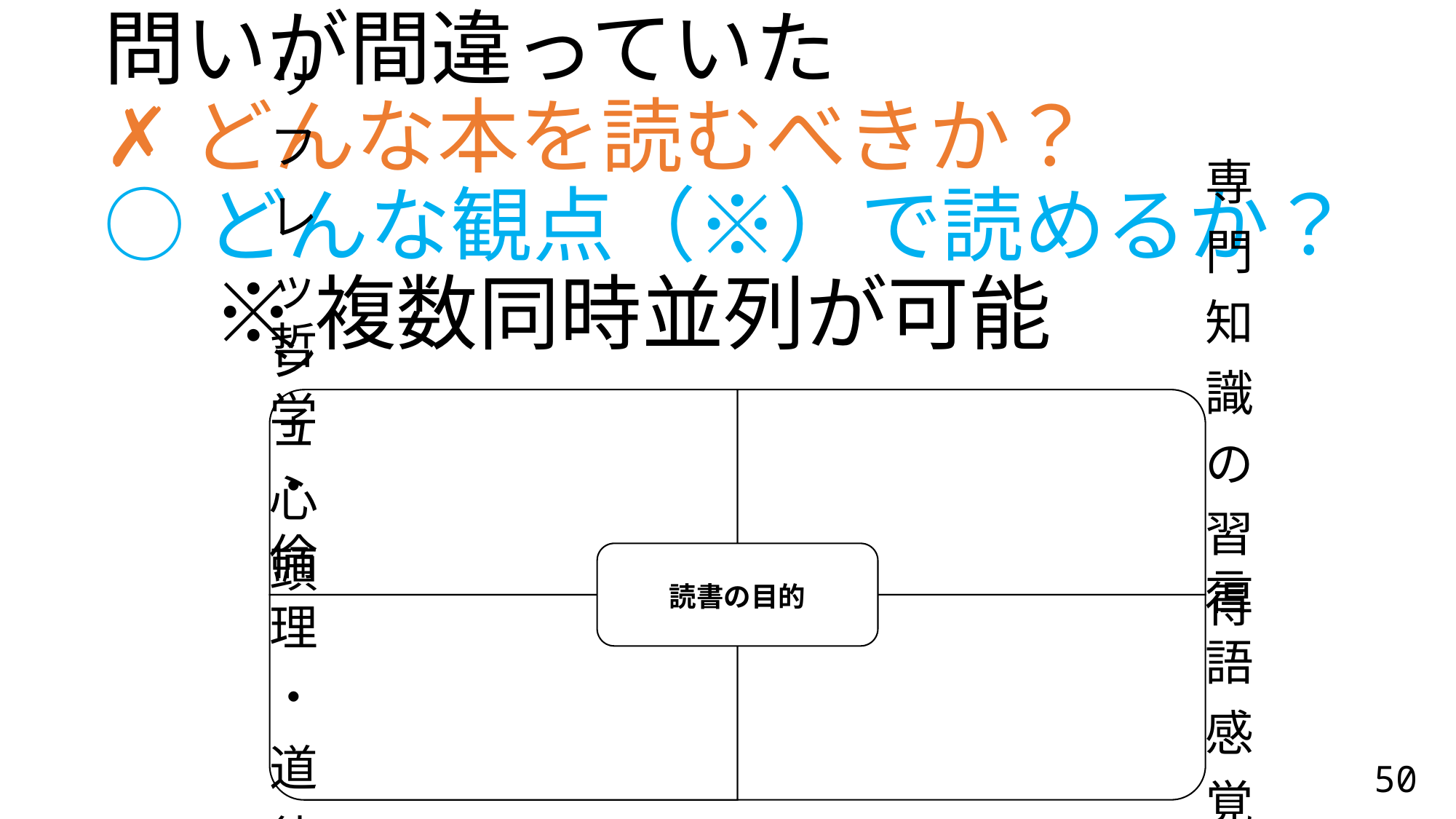

問いが間違っていた
✗どんな本を読むべきか？
○どんな観点（※）で読めるか？
	※複数同時並列が可能
読書の目的
50